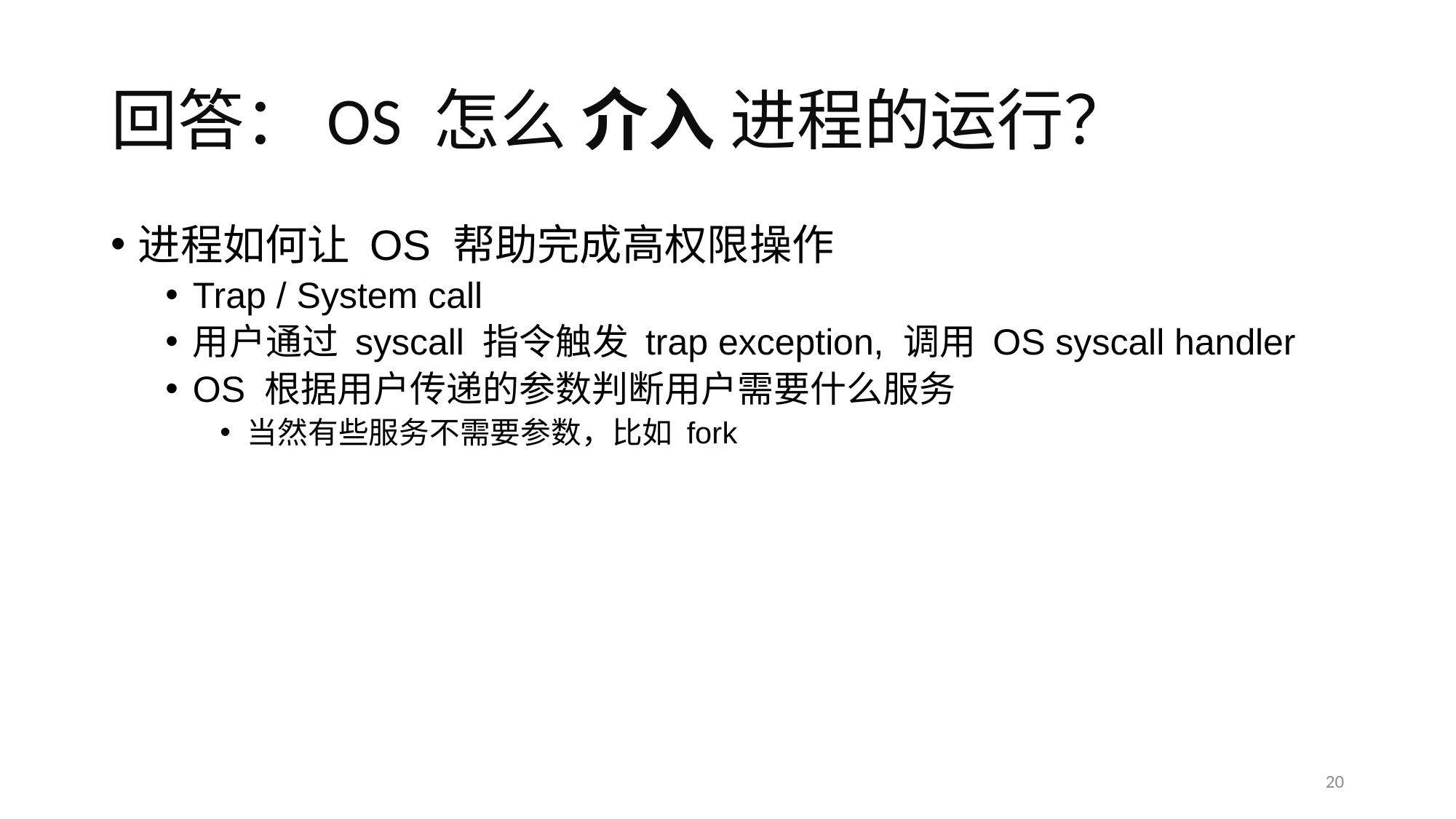

# 回答：OS 怎么 介入 进程的运行？
进程如何让 OS 帮助完成高权限操作
Trap / System call
用户通过 syscall 指令触发 trap exception, 调用 OS syscall handler
OS 根据用户传递的参数判断用户需要什么服务
当然有些服务不需要参数，比如 fork
20